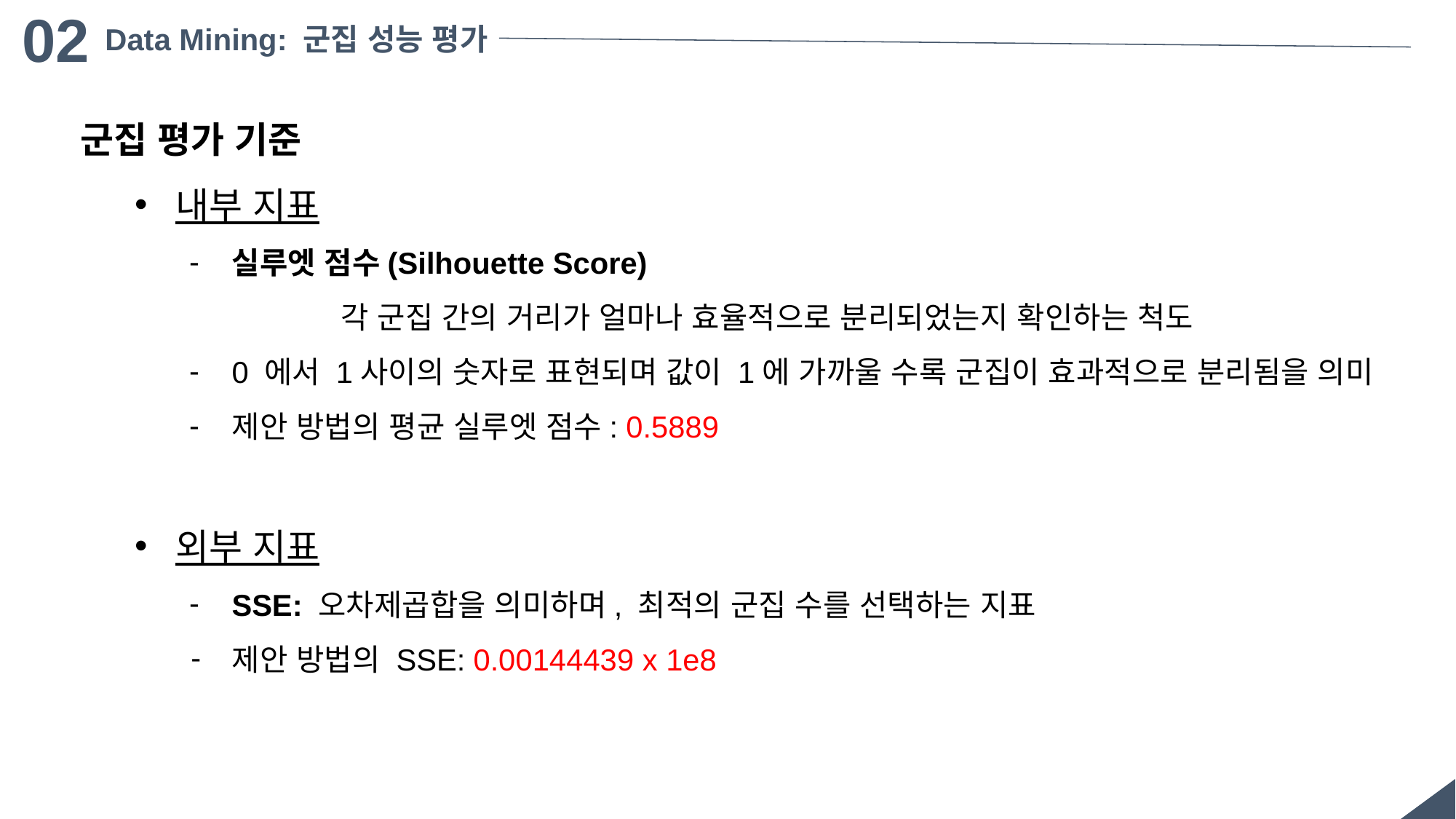

02
Data Mining: 군집 성능 평가
군집 평가 기준
내부 지표
실루엣 점수(Silhouette Score)
	각 군집 간의 거리가 얼마나 효율적으로 분리되었는지 확인하는 척도
0 에서 1사이의 숫자로 표현되며 값이 1에 가까울 수록 군집이 효과적으로 분리됨을 의미
제안 방법의 평균 실루엣 점수: 0.5889

외부 지표
SSE: 오차제곱합을 의미하며, 최적의 군집 수를 선택하는 지표
제안 방법의 SSE: 0.00144439 x 1e8